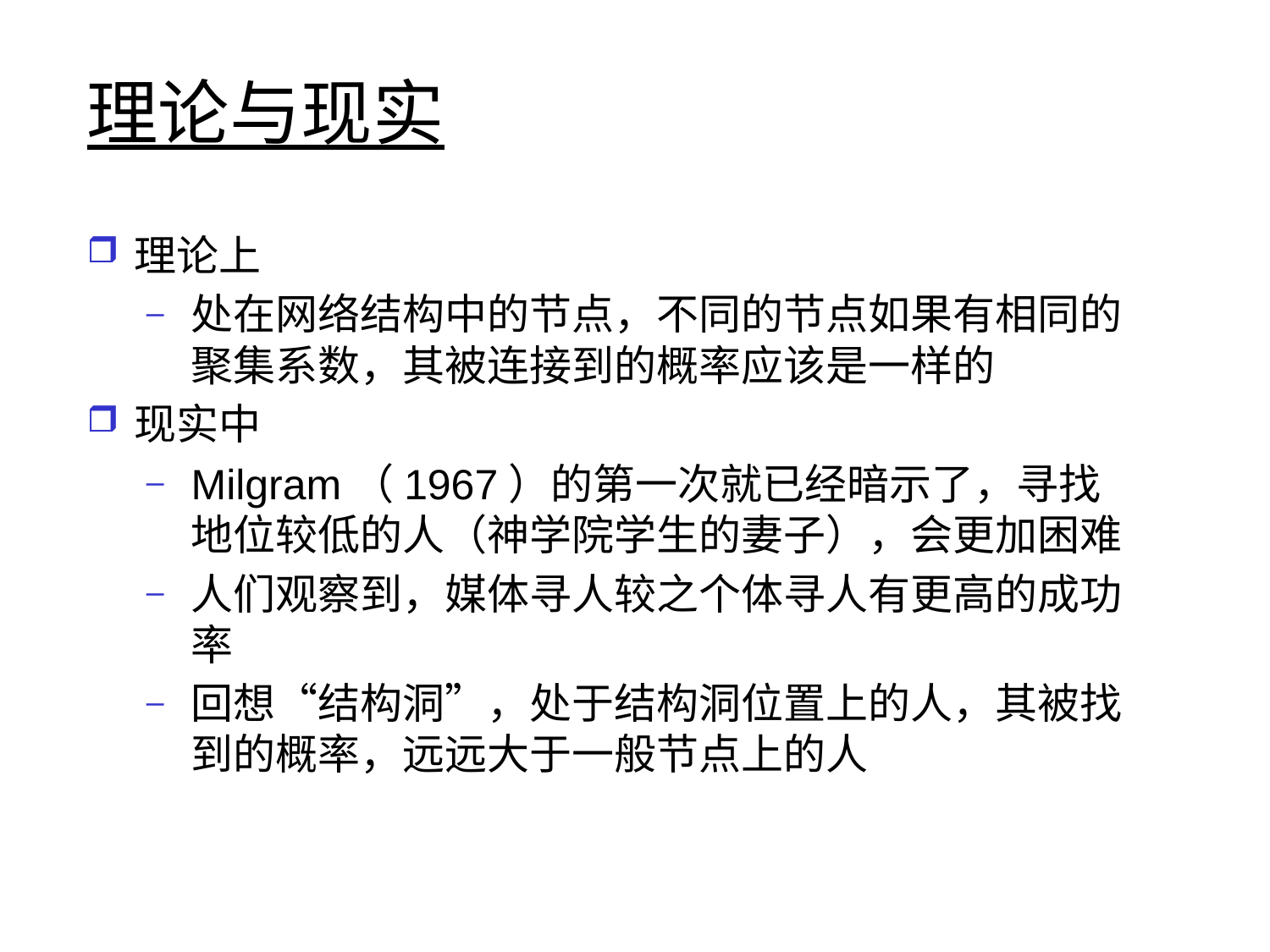

# 理论与现实
理论上
处在网络结构中的节点，不同的节点如果有相同的聚集系数，其被连接到的概率应该是一样的
现实中
Milgram（1967）的第一次就已经暗示了，寻找地位较低的人（神学院学生的妻子），会更加困难
人们观察到，媒体寻人较之个体寻人有更高的成功率
回想“结构洞”，处于结构洞位置上的人，其被找到的概率，远远大于一般节点上的人